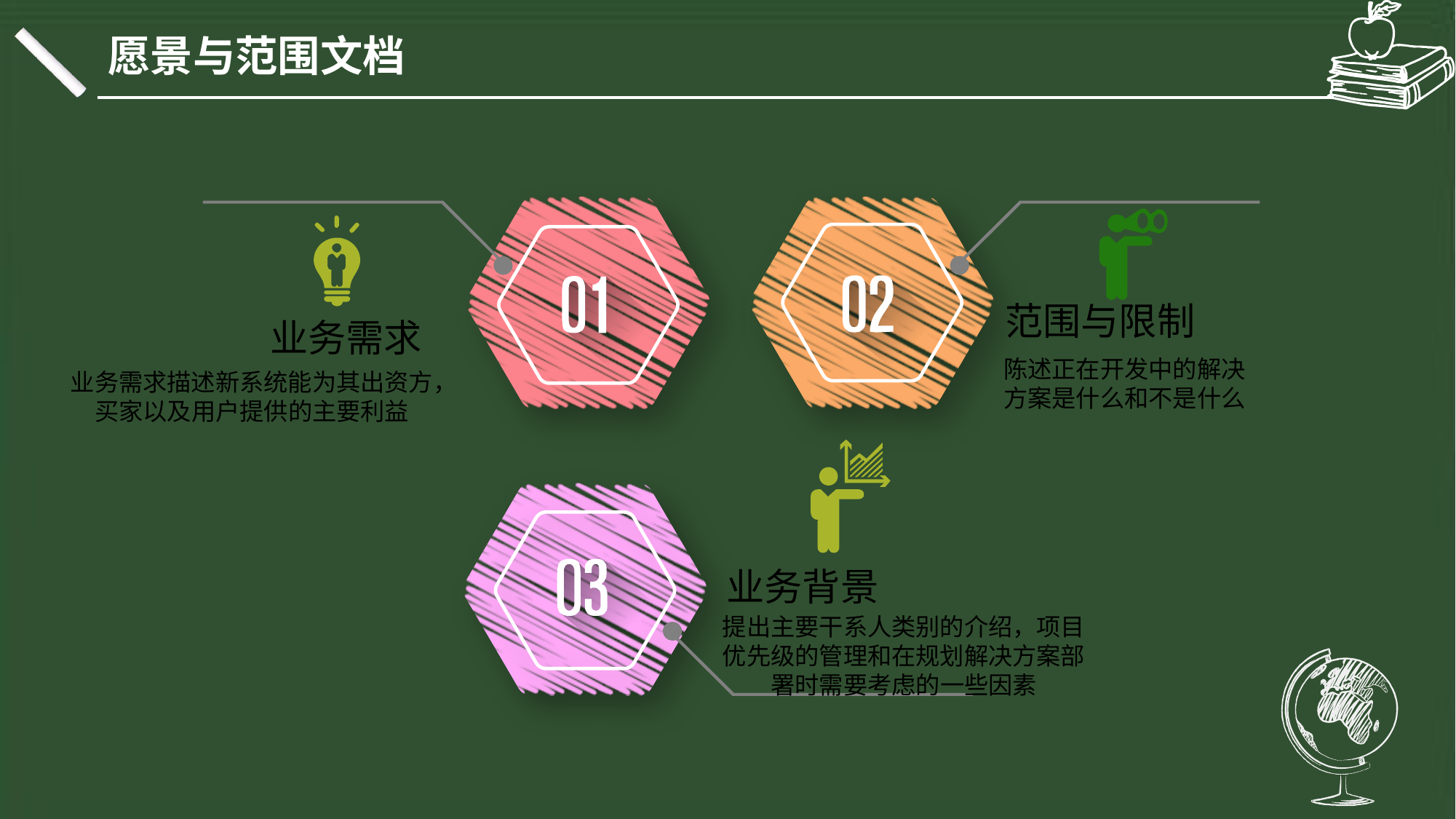

愿景与范围文档

范围与限制
业务需求
陈述正在开发中的解决方案是什么和不是什么
业务需求描述新系统能为其出资方，买家以及用户提供的主要利益

业务背景
提出主要干系人类别的介绍，项目优先级的管理和在规划解决方案部署时需要考虑的一些因素